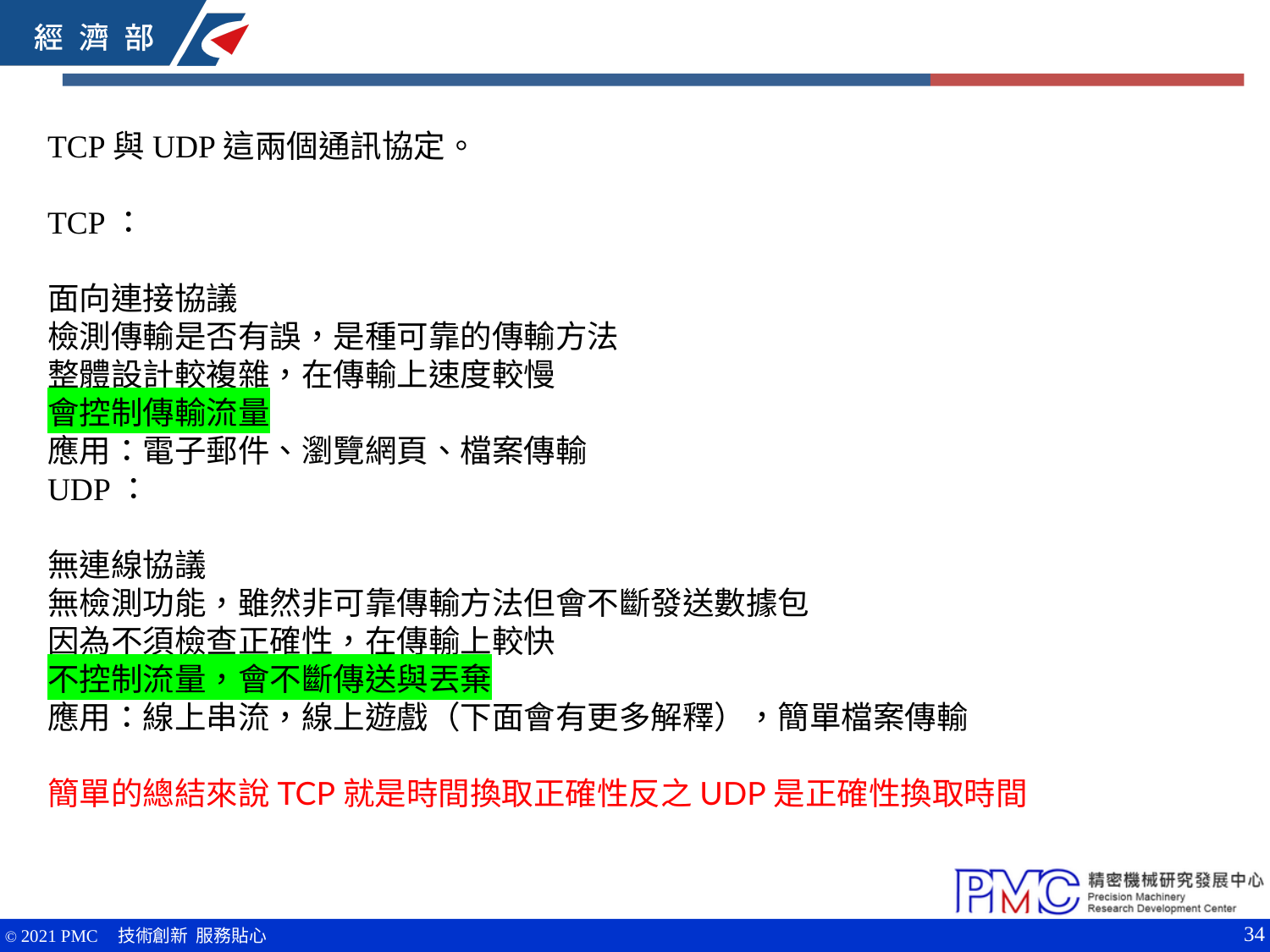

TCP與UDP這兩個通訊協定。

TCP：

面向連接協議
檢測傳輸是否有誤，是種可靠的傳輸方法
整體設計較複雜，在傳輸上速度較慢
會控制傳輸流量
應用：電子郵件、瀏覽網頁、檔案傳輸
UDP：

無連線協議
無檢測功能，雖然非可靠傳輸方法但會不斷發送數據包
因為不須檢查正確性，在傳輸上較快
不控制流量，會不斷傳送與丟棄
應用：線上串流，線上遊戲（下面會有更多解釋），簡單檔案傳輸

簡單的總結來說TCP就是時間換取正確性反之UDP是正確性換取時間
34